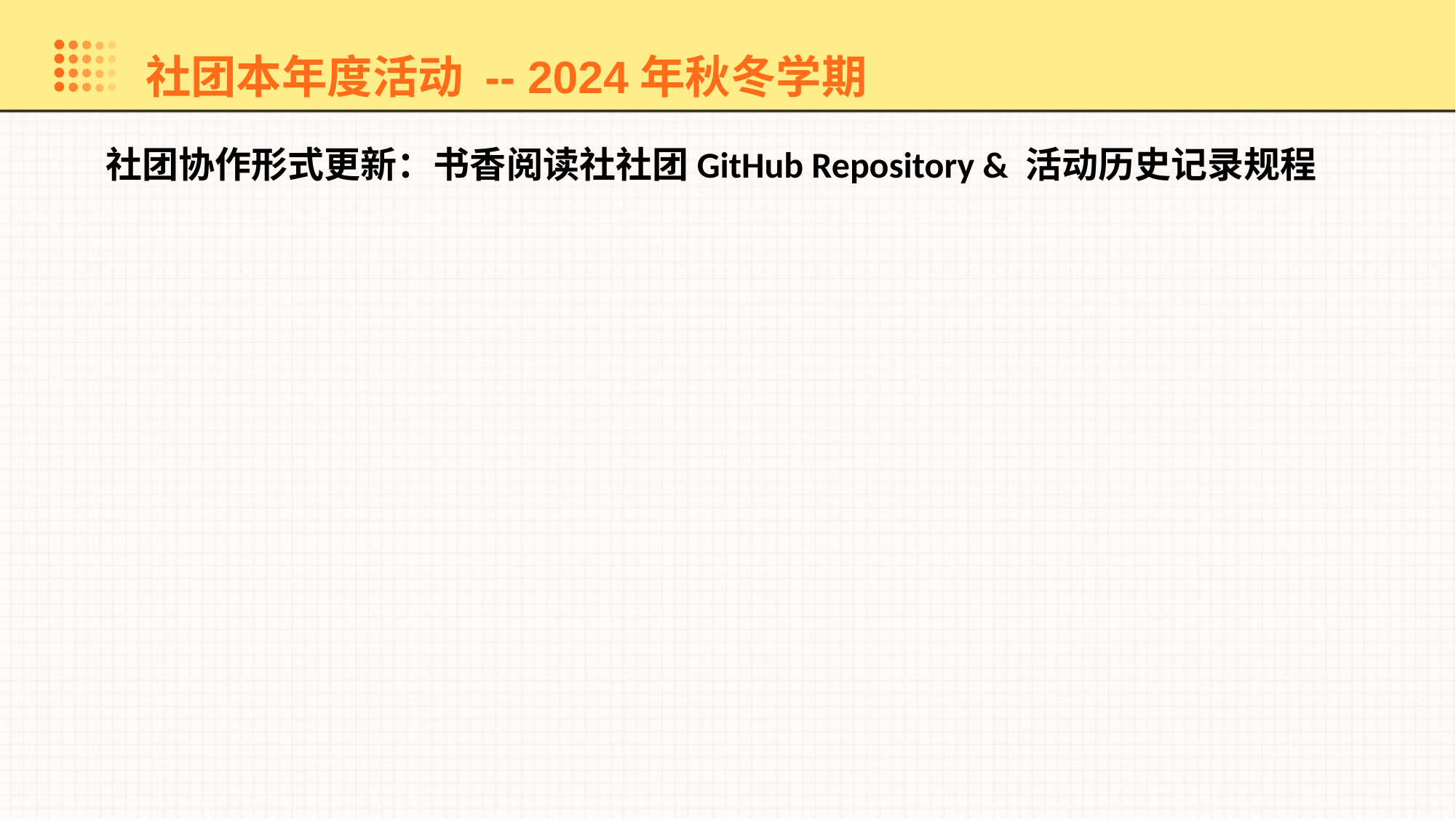

社团本年度活动 -- 2024年秋冬学期

社团协作形式更新：书香阅读社社团GitHub Repository & 活动历史记录规程